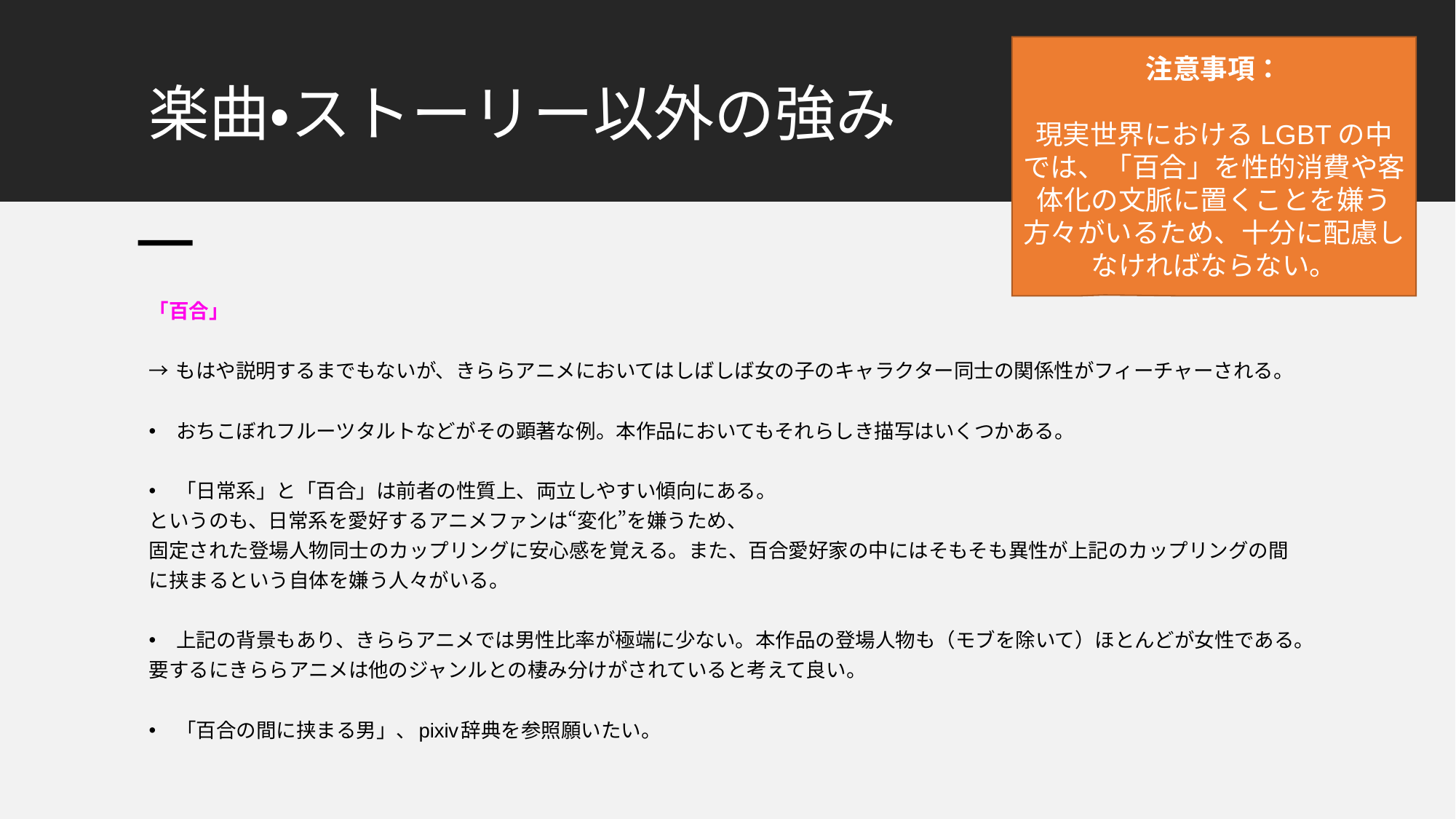

注意事項：

現実世界におけるLGBTの中では、「百合」を性的消費や客体化の文脈に置くことを嫌う方々がいるため、十分に配慮しなければならない。
# 楽曲・ストーリー以外の強み

「百合」

→ もはや説明するまでもないが、きららアニメにおいてはしばしば女の子のキャラクター同士の関係性がフィーチャーされる。

おちこぼれフルーツタルトなどがその顕著な例。本作品においてもそれらしき描写はいくつかある。

「日常系」と「百合」は前者の性質上、両立しやすい傾向にある。
というのも、日常系を愛好するアニメファンは“変化”を嫌うため、
固定された登場人物同士のカップリングに安心感を覚える。また、百合愛好家の中にはそもそも異性が上記のカップリングの間
に挟まるという自体を嫌う人々がいる。

上記の背景もあり、きららアニメでは男性比率が極端に少ない。本作品の登場人物も（モブを除いて）ほとんどが女性である。
要するにきららアニメは他のジャンルとの棲み分けがされていると考えて良い。

「百合の間に挟まる男」、pixiv辞典を参照願いたい。